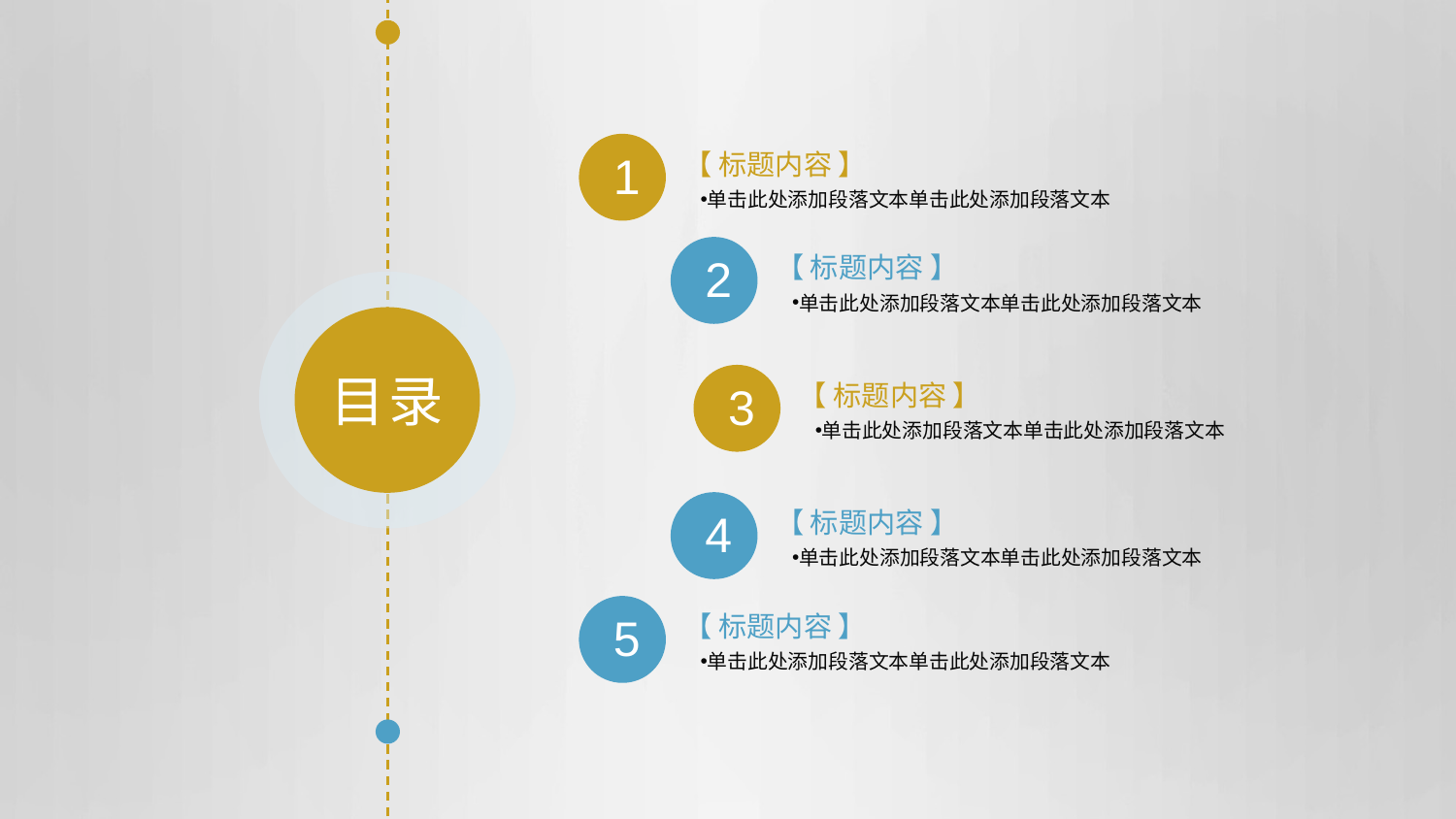

【 标题内容 】

1
单击此处添加段落文本单击此处添加段落文本
【 标题内容 】

2
单击此处添加段落文本单击此处添加段落文本

目录
【 标题内容 】

3
单击此处添加段落文本单击此处添加段落文本
【 标题内容 】

4
单击此处添加段落文本单击此处添加段落文本
【 标题内容 】

5
单击此处添加段落文本单击此处添加段落文本